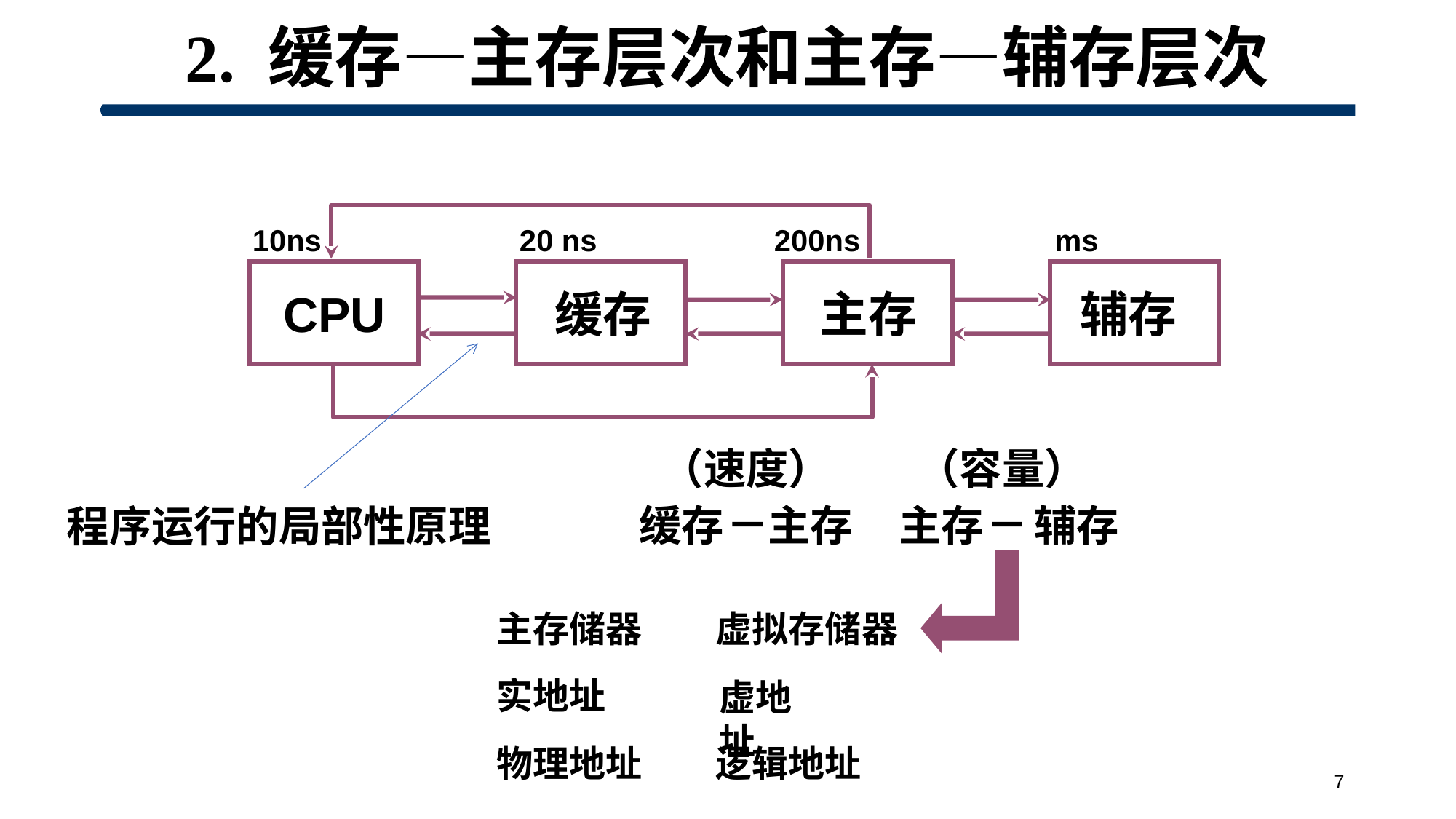

# 2. 缓存—主存层次和主存—辅存层次

10ns
20 ns
200ns
ms

CPU

主存

缓存

辅存

（速度）
（容量）
缓存
主存

主存
辅存

程序运行的局部性原理

主存储器
虚拟存储器
虚地址
实地址
物理地址
逻辑地址
7